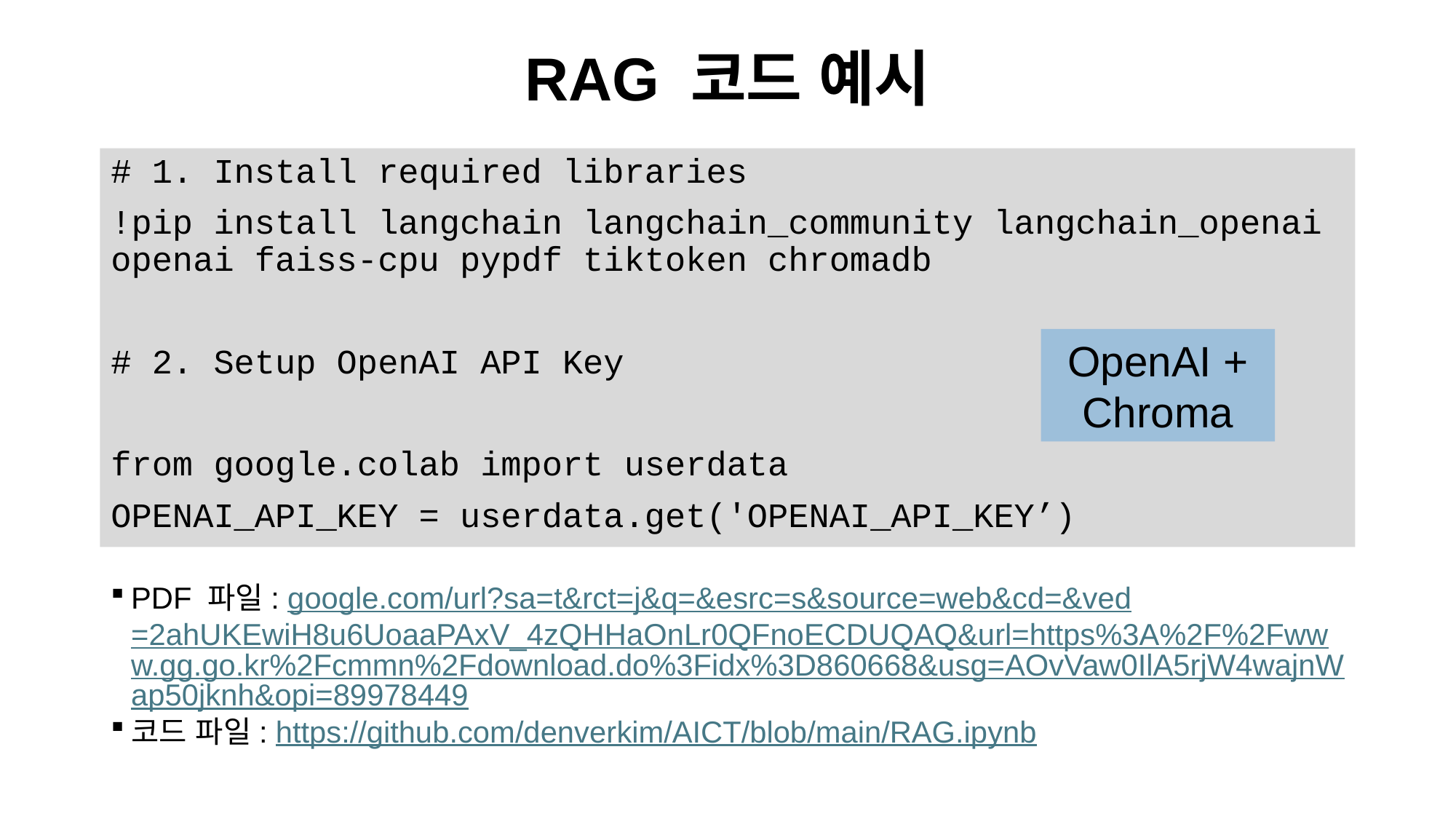

# RAG 코드 예시
# 1. Install required libraries
!pip install langchain langchain_community langchain_openai openai faiss-cpu pypdf tiktoken chromadb

# 2. Setup OpenAI API Key

from google.colab import userdata
OPENAI_API_KEY = userdata.get('OPENAI_API_KEY’)
OpenAI + Chroma
PDF 파일: google.com/url?sa=t&rct=j&q=&esrc=s&source=web&cd=&ved=2ahUKEwiH8u6UoaaPAxV_4zQHHaOnLr0QFnoECDUQAQ&url=https%3A%2F%2Fwww.gg.go.kr%2Fcmmn%2Fdownload.do%3Fidx%3D860668&usg=AOvVaw0IlA5rjW4wajnWap50jknh&opi=89978449
코드 파일: https://github.com/denverkim/AICT/blob/main/RAG.ipynb